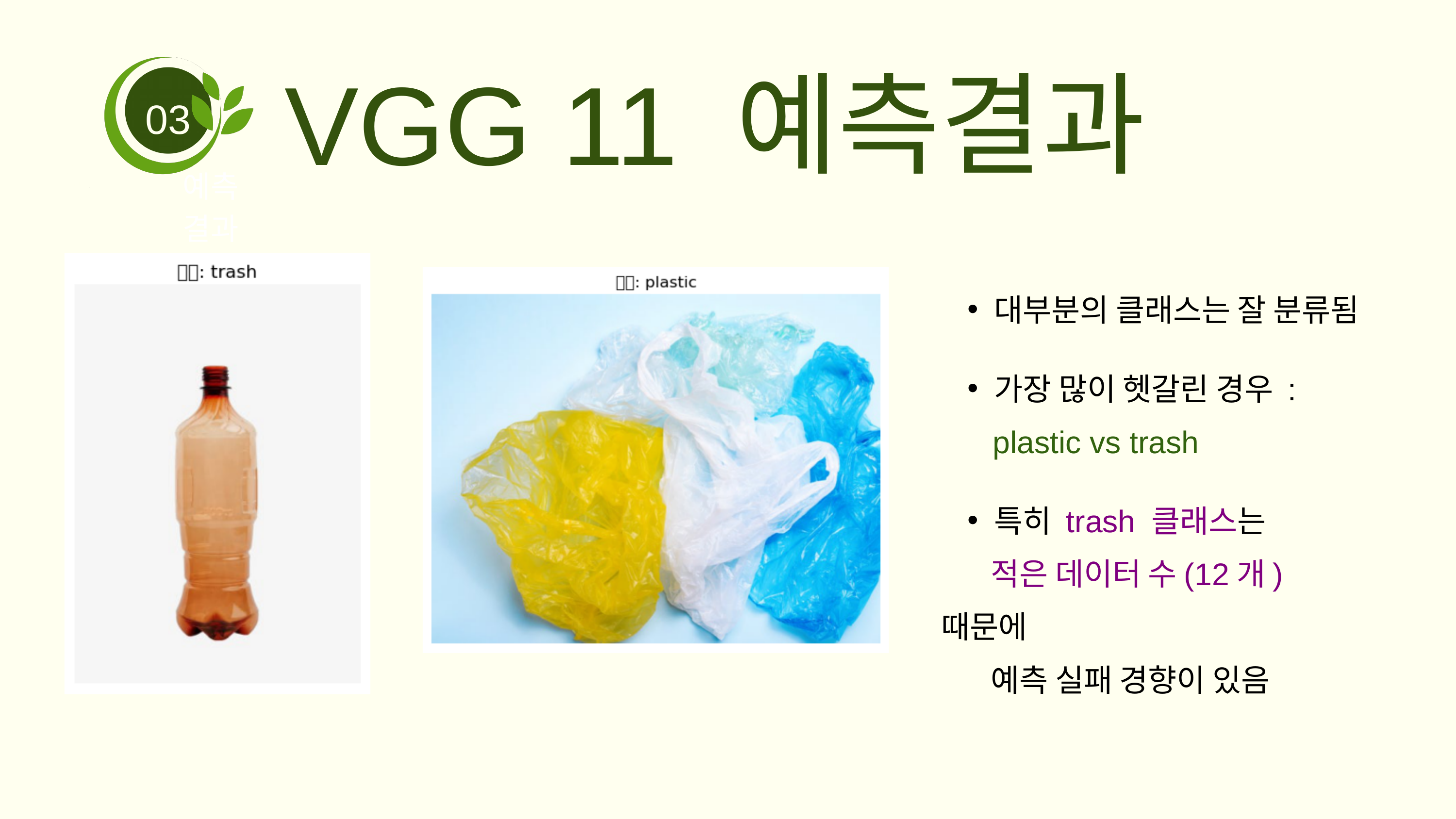

VGG 11 예측결과

03
예측 결과

대부분의 클래스는 잘 분류됨

가장 많이 헷갈린 경우 :
      plastic vs trash

특히 trash 클래스는
      적은 데이터 수(12개) 때문에
      예측 실패 경향이 있음